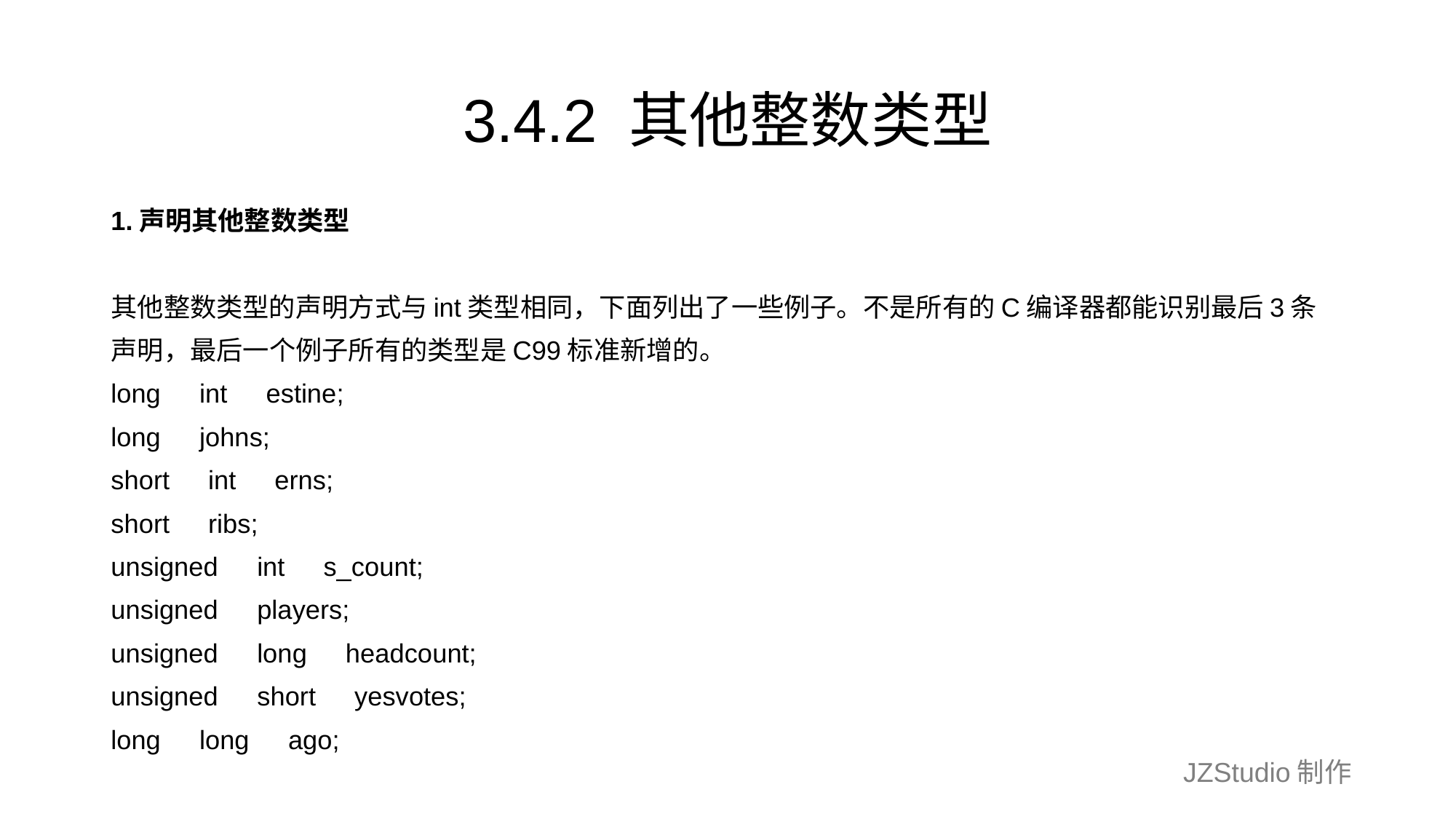

# 3.4.2 其他整数类型
1.声明其他整数类型

其他整数类型的声明方式与int类型相同，下面列出了一些例子。不是所有的C编译器都能识别最后3条
声明，最后一个例子所有的类型是C99标准新增的。
long　int　estine;
long　johns;
short　int　erns;
short　ribs;
unsigned　int　s_count;
unsigned　players;
unsigned　long　headcount;
unsigned　short　yesvotes;
long　long　ago;